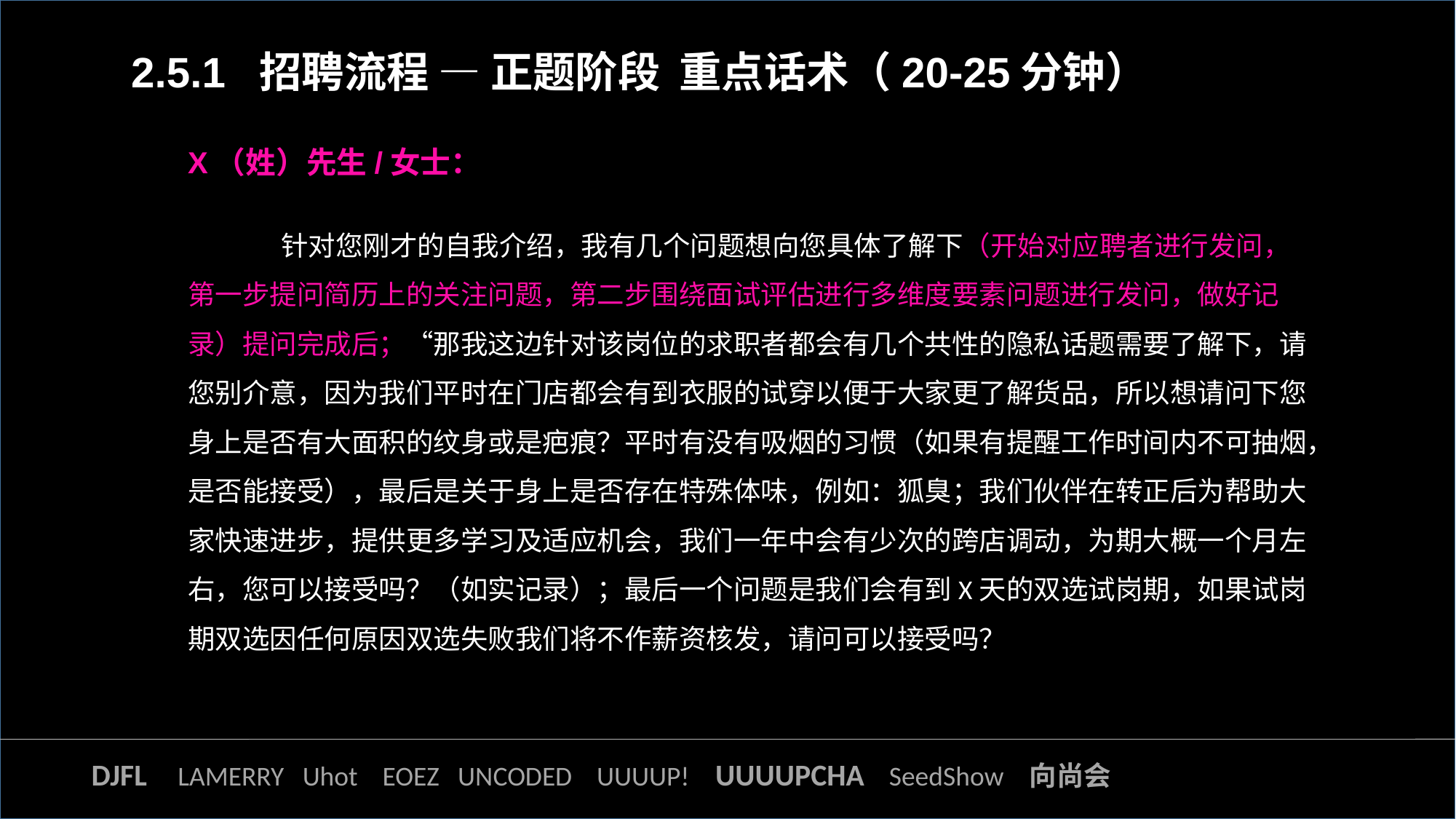

2.5.1  招聘流程 — 正题阶段  重点话术（20-25分钟）

X（姓）先生/女士：

              针对您刚才的自我介绍，我有几个问题想向您具体了解下（开始对应聘者进行发问，第一步提问简历上的关注问题，第二步围绕面试评估进行多维度要素问题进行发问，做好记录）提问完成后；“那我这边针对该岗位的求职者都会有几个共性的隐私话题需要了解下，请您别介意，因为我们平时在门店都会有到衣服的试穿以便于大家更了解货品，所以想请问下您身上是否有大面积的纹身或是疤痕？平时有没有吸烟的习惯（如果有提醒工作时间内不可抽烟，是否能接受），最后是关于身上是否存在特殊体味，例如：狐臭；我们伙伴在转正后为帮助大家快速进步，提供更多学习及适应机会，我们一年中会有少次的跨店调动，为期大概一个月左右，您可以接受吗？（如实记录）；最后一个问题是我们会有到X天的双选试岗期，如果试岗期双选因任何原因双选失败我们将不作薪资核发，请问可以接受吗？
DJFL     LAMERRY   Uhot    EOEZ   UNCODED    UUUUP!    UUUUPCHA    SeedShow   向尚会